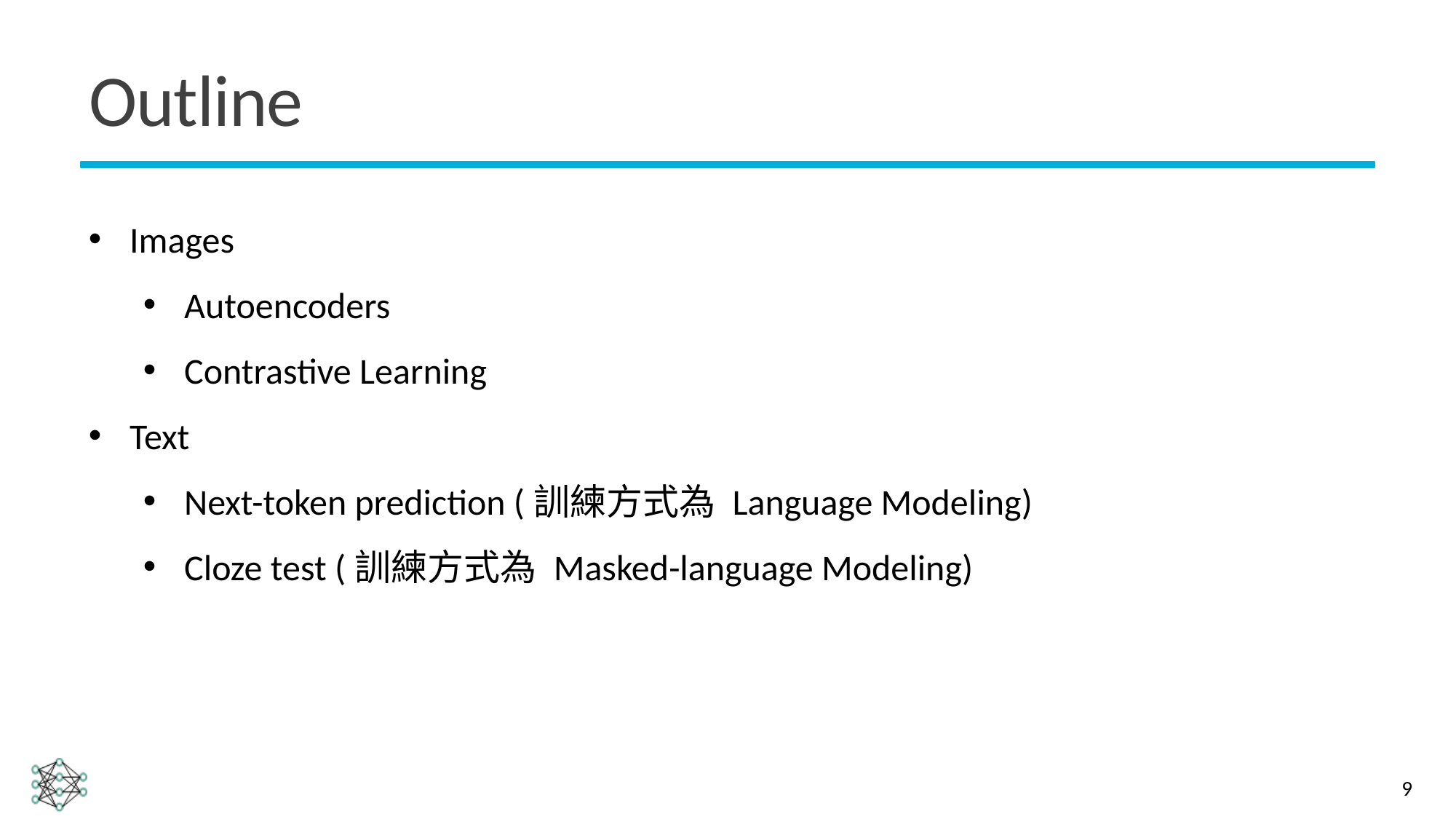

# Outline
Images
Autoencoders
Contrastive Learning
Text
Next-token prediction (訓練方式為 Language Modeling)
Cloze test (訓練方式為 Masked-language Modeling)
9